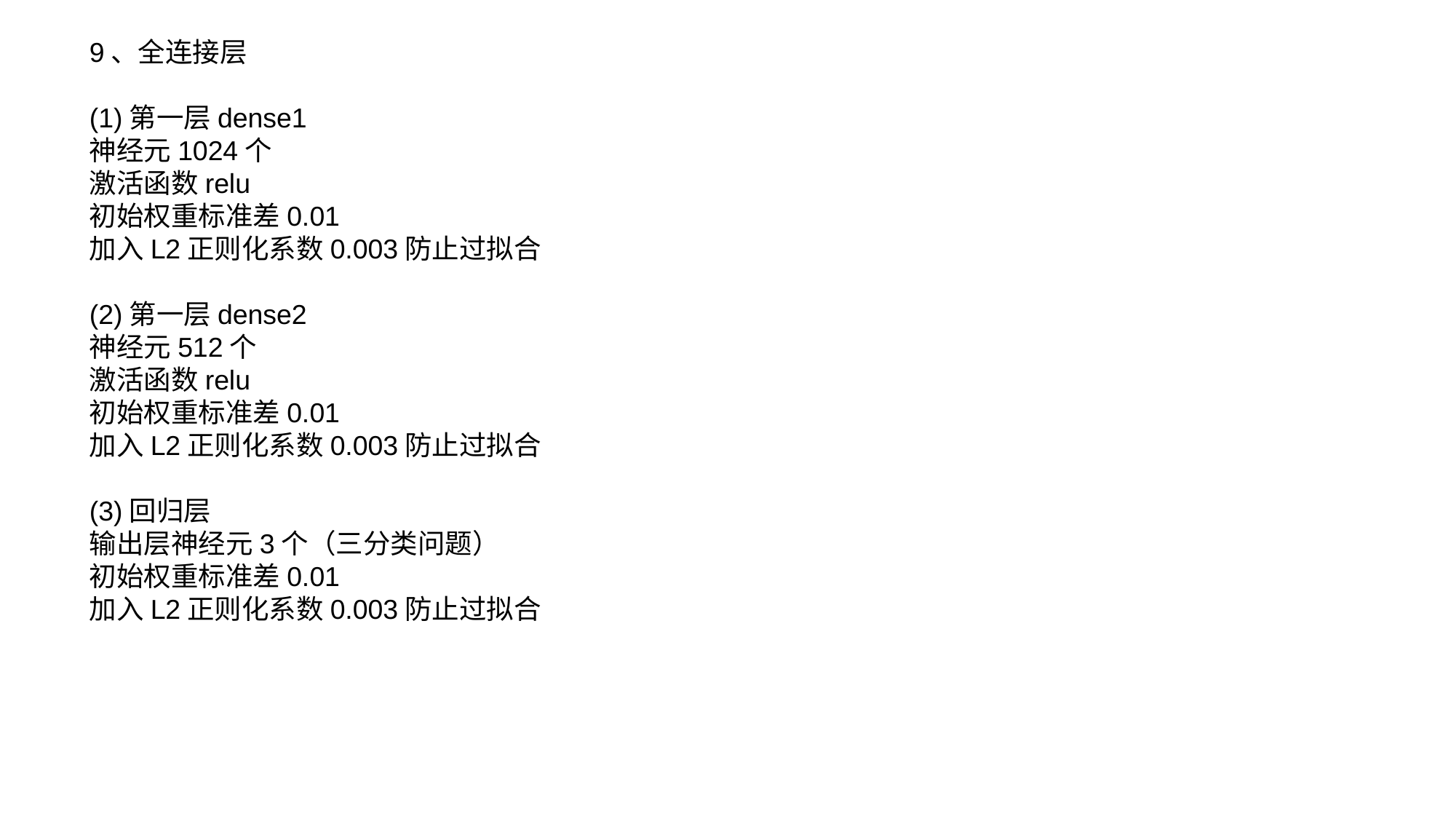

9、全连接层

(1)第一层dense1
神经元1024个
激活函数relu
初始权重标准差0.01
加入L2正则化系数0.003防止过拟合

(2)第一层dense2
神经元512个
激活函数relu
初始权重标准差0.01
加入L2正则化系数0.003防止过拟合

(3)回归层
输出层神经元3个（三分类问题）
初始权重标准差0.01
加入L2正则化系数0.003防止过拟合